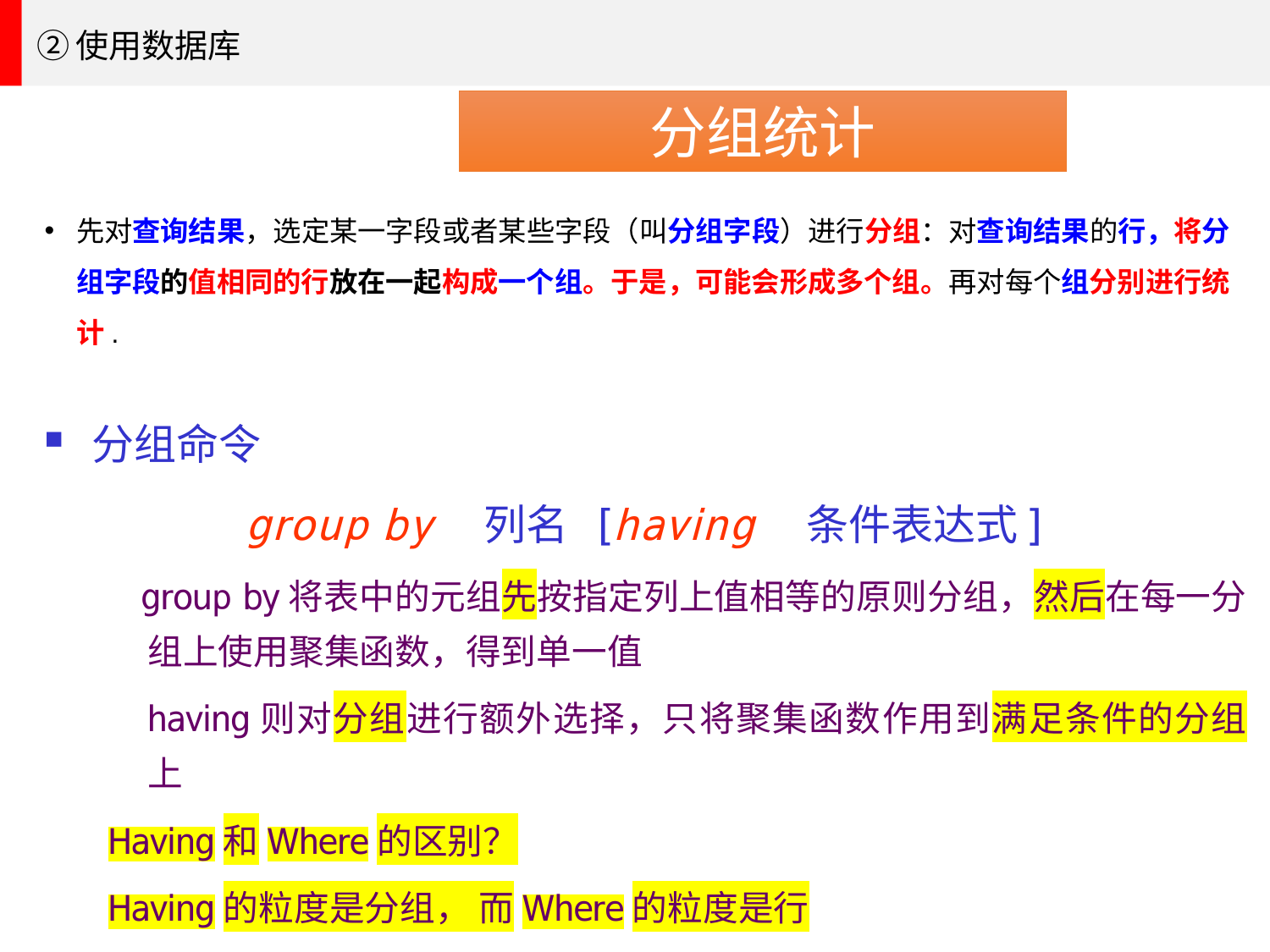

②使用数据库
分组统计
先对查询结果，选定某一字段或者某些字段（叫分组字段）进行分组：对查询结果的行，将分组字段的值相同的行放在一起构成一个组。于是，可能会形成多个组。再对每个组分别进行统计.

分组命令
group by   列名  [having   条件表达式]
   group by将表中的元组先按指定列上值相等的原则分组，然后在每一分组上使用聚集函数，得到单一值
	having则对分组进行额外选择，只将聚集函数作用到满足条件的分组上
Having和Where的区别？
Having的粒度是分组， 而Where的粒度是行